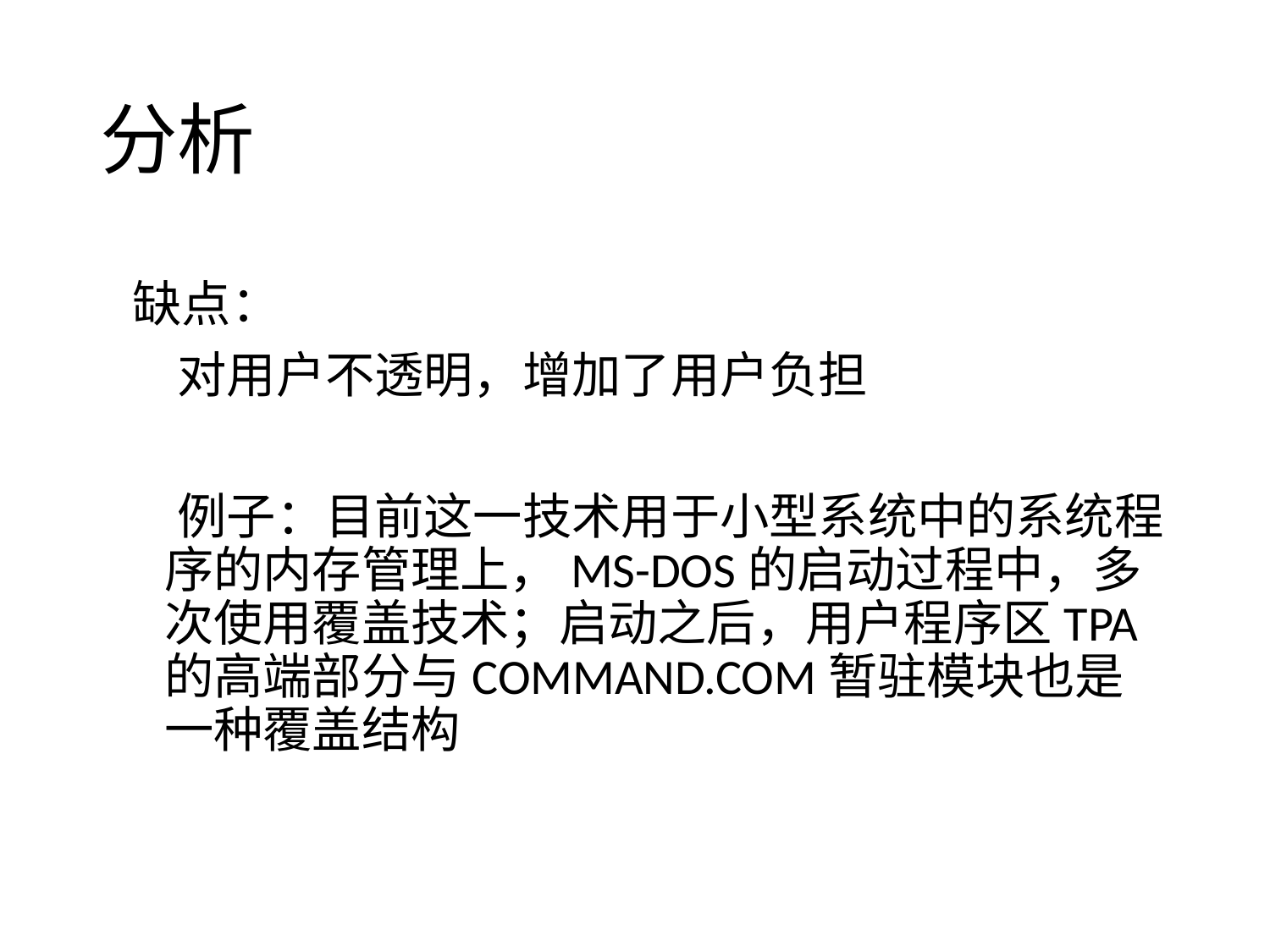

# 分析
缺点：
   对用户不透明，增加了用户负担

   例子：目前这一技术用于小型系统中的系统程序的内存管理上，MS-DOS的启动过程中，多次使用覆盖技术；启动之后，用户程序区TPA的高端部分与COMMAND.COM暂驻模块也是一种覆盖结构